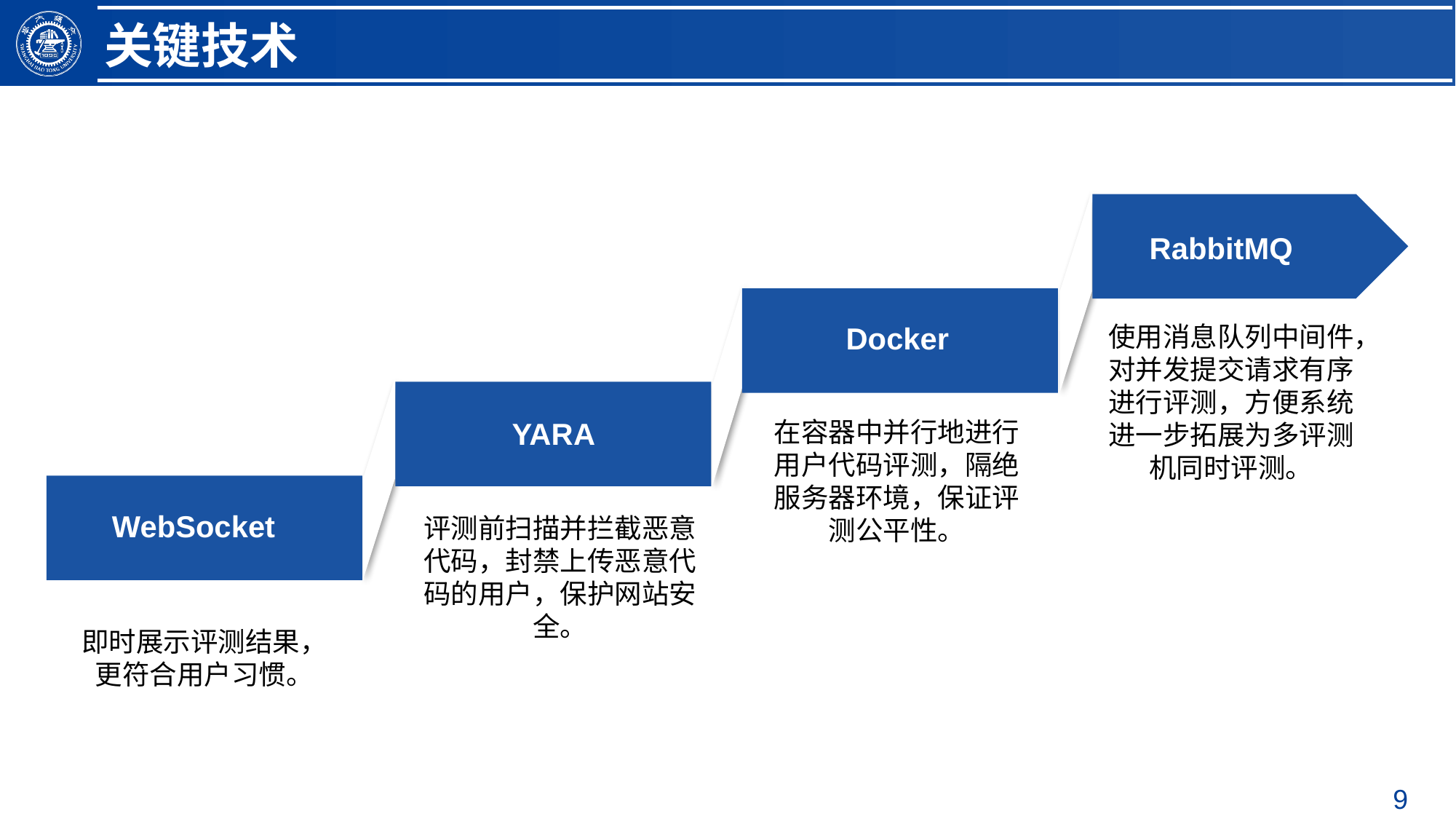

关键技术

RabbitMQ
使用消息队列中间件，
对并发提交请求有序进行评测，方便系统进一步拓展为多评测机同时评测。

Docker
在容器中并行地进行用户代码评测，隔绝服务器环境，保证评测公平性。

YARA
评测前扫描并拦截恶意代码，封禁上传恶意代码的用户，保护网站安全。

WebSocket
即时展示评测结果，
更符合用户习惯。

9